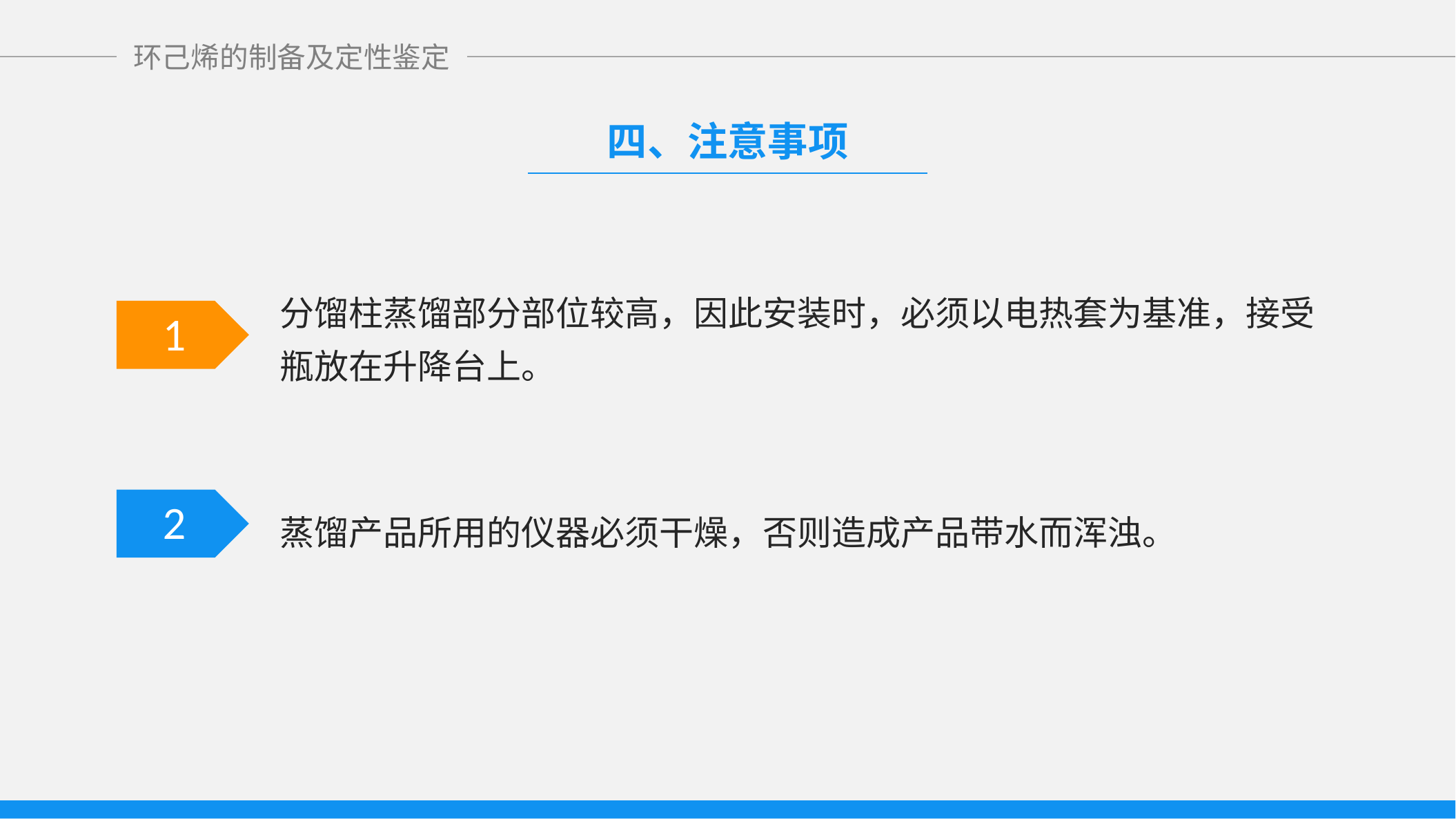

四、注意事项
分馏柱蒸馏部分部位较高，因此安装时，必须以电热套为基准，接受瓶放在升降台上。
1
2
蒸馏产品所用的仪器必须干燥，否则造成产品带水而浑浊。